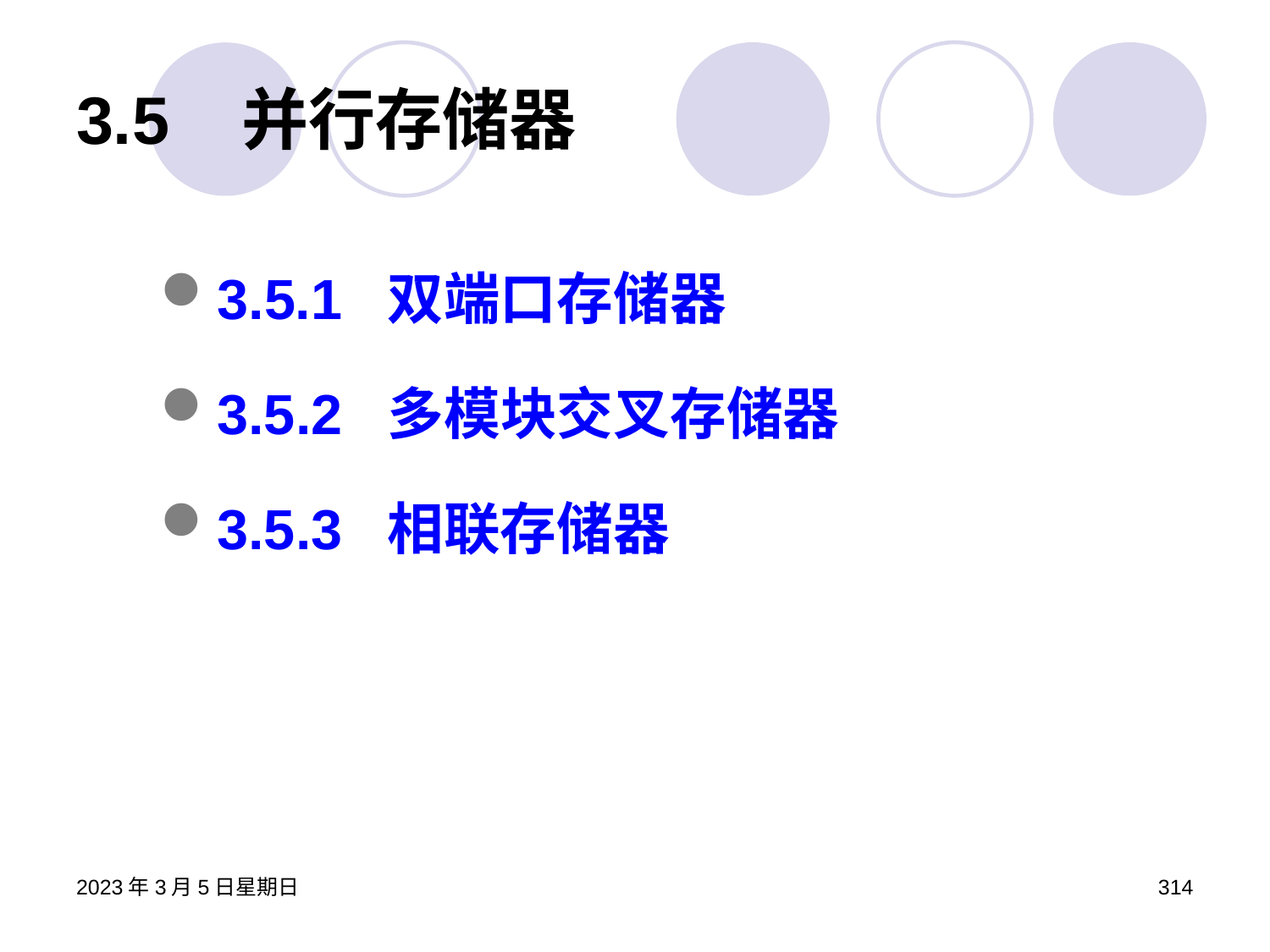

# 3.5   并行存储器
3.5.1  双端口存储器
3.5.2  多模块交叉存储器
3.5.3  相联存储器
2023年3月5日星期日
314